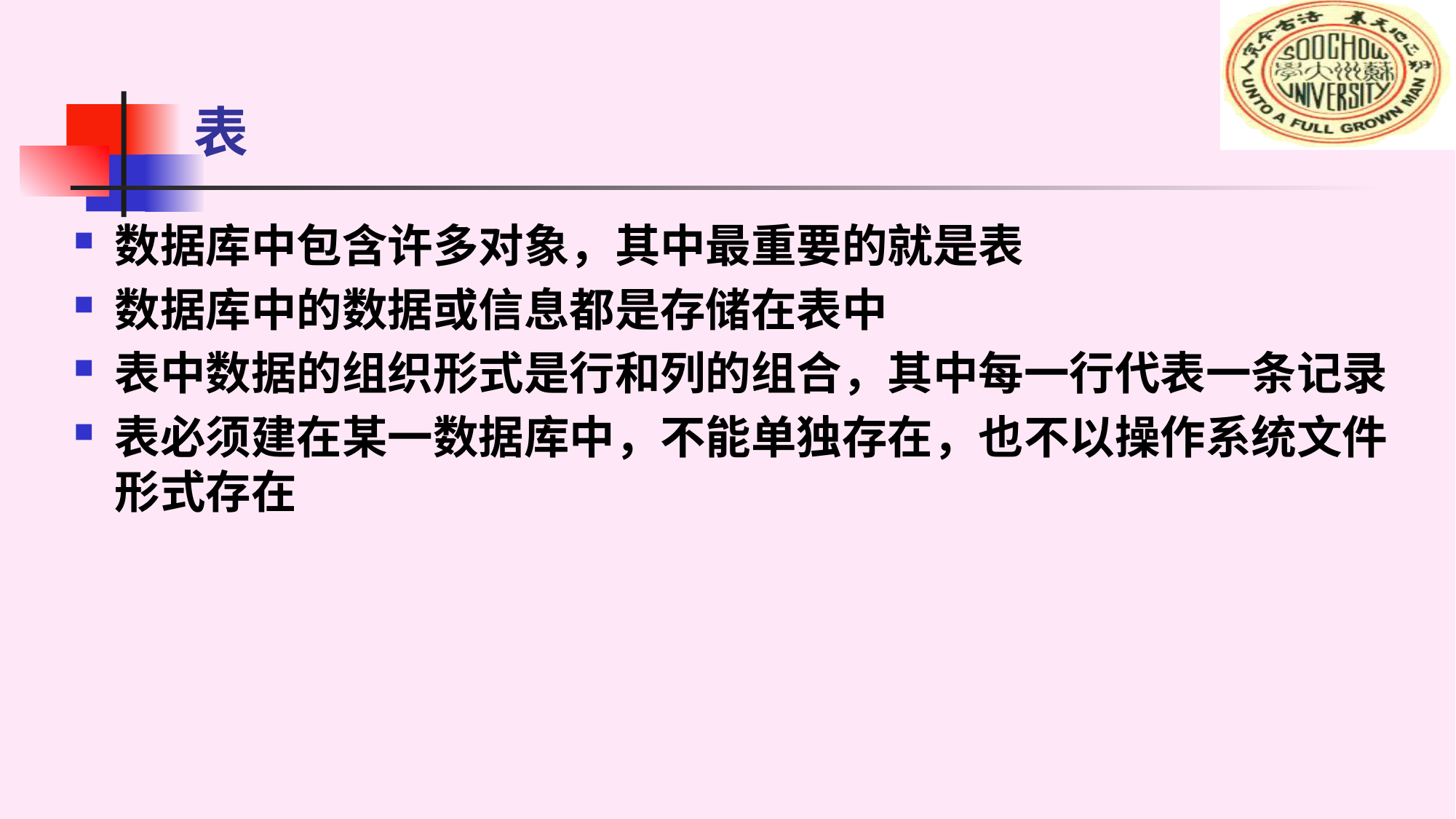

# 表
数据库中包含许多对象，其中最重要的就是表
数据库中的数据或信息都是存储在表中
表中数据的组织形式是行和列的组合，其中每一行代表一条记录
表必须建在某一数据库中，不能单独存在，也不以操作系统文件形式存在